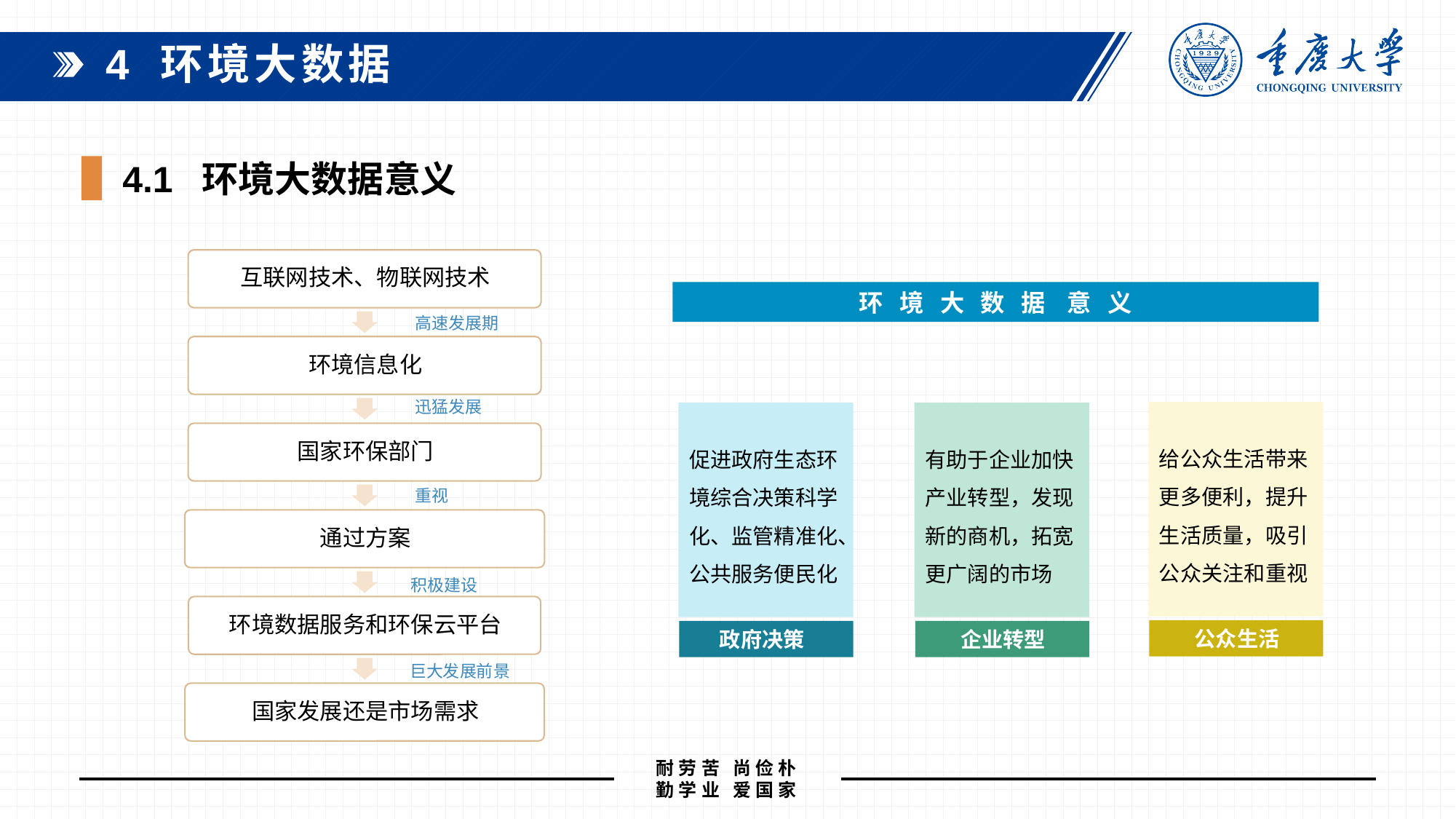

4 环境大数据

 4.1  环境大数据意义
互联网技术、物联网技术

环境信息化

国家环保部门

通过方案

环境数据服务和环保云平台

国家发展还是市场需求
环   境   大   数   据    意   义
高速发展期
迅猛发展

给公众生活带来更多便利，提升生活质量，吸引公众关注和重视

促进政府生态环境综合决策科学化、监管精准化、公共服务便民化

有助于企业加快产业转型，发现新的商机，拓宽更广阔的市场

重视
积极建设
      公众生活
     政府决策
      企业转型
巨大发展前景